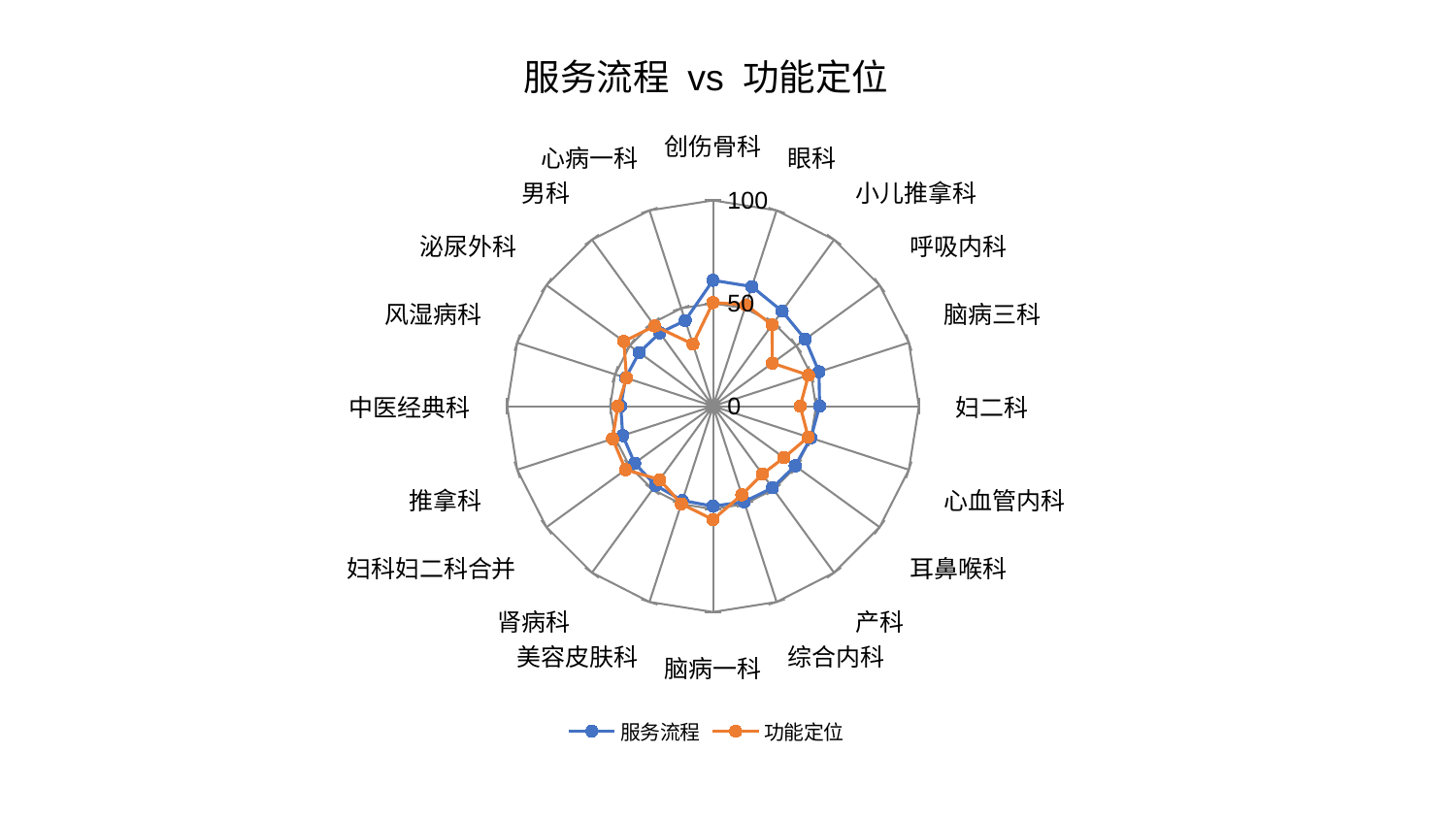

### Chart: 服务流程 vs 功能定位

| Category | 服务流程 | 功能定位 |
|---|---|---|
| 创伤骨科 | 61.16376891894468 | 50.36816962180953 |
| 眼科 | 61.11895471918926 | 51.73117915623561 |
| 小儿推拿科 | 57.08383462057492 | 48.844093289549456 |
| 呼吸内科 | 55.34408650291512 | 35.595659542176044 |
| 脑病三科 | 54.11453628340275 | 48.789834875637474 |
| 妇二科 | 51.76422330940092 | 42.33490250391154 |
| 心血管内科 | 49.957376645078156 | 48.63340809241033 |
| 耳鼻喉科 | 49.32401370179849 | 42.56796671111704 |
| 产科 | 49.046441416702734 | 40.815554094211976 |
| 综合内科 | 48.860899163253215 | 45.30699329468807 |
| 脑病一科 | 48.60277881422621 | 55.06845561997234 |
| 美容皮肤科 | 48.208187452555975 | 49.93017360189298 |
| 肾病科 | 47.59114033150776 | 44.1483171121283 |
| 妇科妇二科合并 | 47.08069662573476 | 52.51784419925859 |
| 推拿科 | 46.11172196932235 | 51.30405178277345 |
| 中医经典科 | 44.83755671534094 | 46.24218314325309 |
| 风湿病科 | 44.6305661573776 | 44.189195464535416 |
| 泌尿外科 | 44.340685158841666 | 53.567727334879336 |
| 男科 | 44.00826949594723 | 48.19635811039659 |
| 心病一科 | 43.78566306972093 | 31.727156106598184 |
61